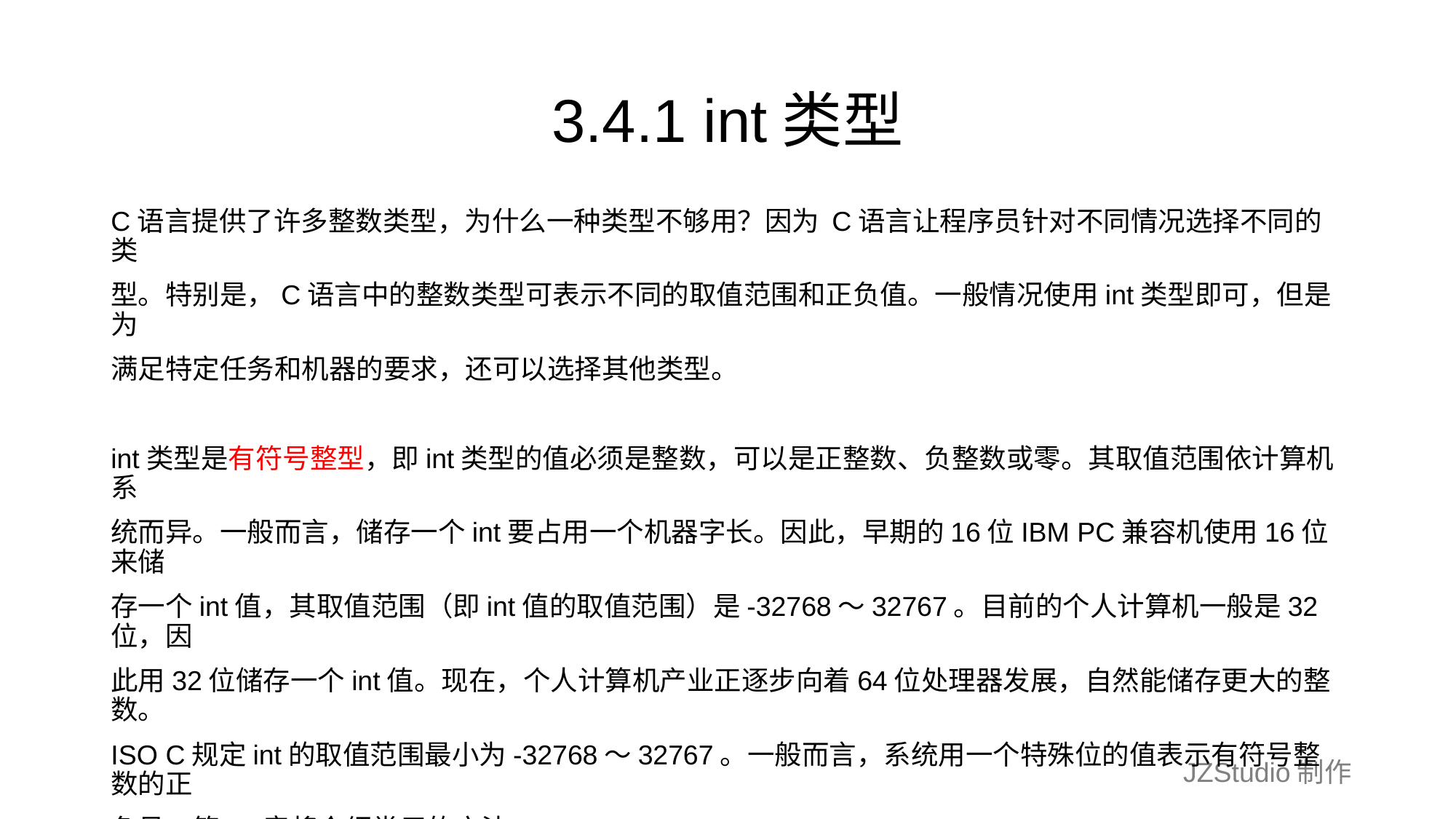

# 3.4.1 int类型
C语言提供了许多整数类型，为什么一种类型不够用？因为 C语言让程序员针对不同情况选择不同的类
型。特别是，C语言中的整数类型可表示不同的取值范围和正负值。一般情况使用int类型即可，但是为
满足特定任务和机器的要求，还可以选择其他类型。

int类型是有符号整型，即int类型的值必须是整数，可以是正整数、负整数或零。其取值范围依计算机系
统而异。一般而言，储存一个int要占用一个机器字长。因此，早期的16位IBM PC兼容机使用16位来储
存一个int值，其取值范围（即int值的取值范围）是-32768～32767。目前的个人计算机一般是32位，因
此用32位储存一个int值。现在，个人计算机产业正逐步向着64位处理器发展，自然能储存更大的整数。
ISO C规定int的取值范围最小为-32768～32767。一般而言，系统用一个特殊位的值表示有符号整数的正
负号。第15章将介绍常用的方法。